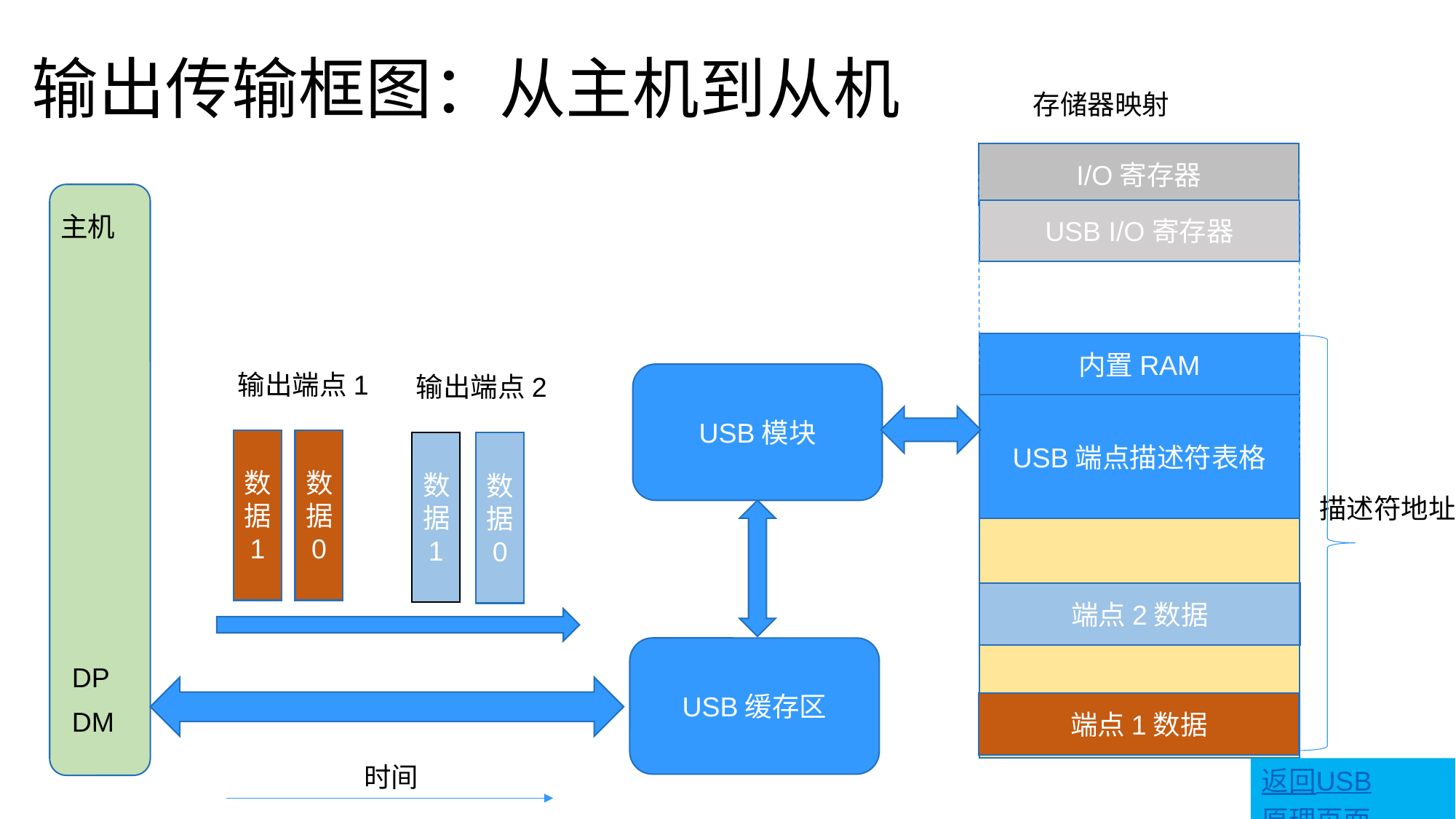

输出传输框图：从主机到从机
存储器映射
I/O寄存器

USB I/O寄存器
主机
内置RAM

输出端点1
输出端点2
USB模块
USB端点描述符表格

数据0
数据1
数据0
数据1
描述符地址

端点2数据

USB缓存区
DP

端点1数据
DM
时间
返回USB原理页面